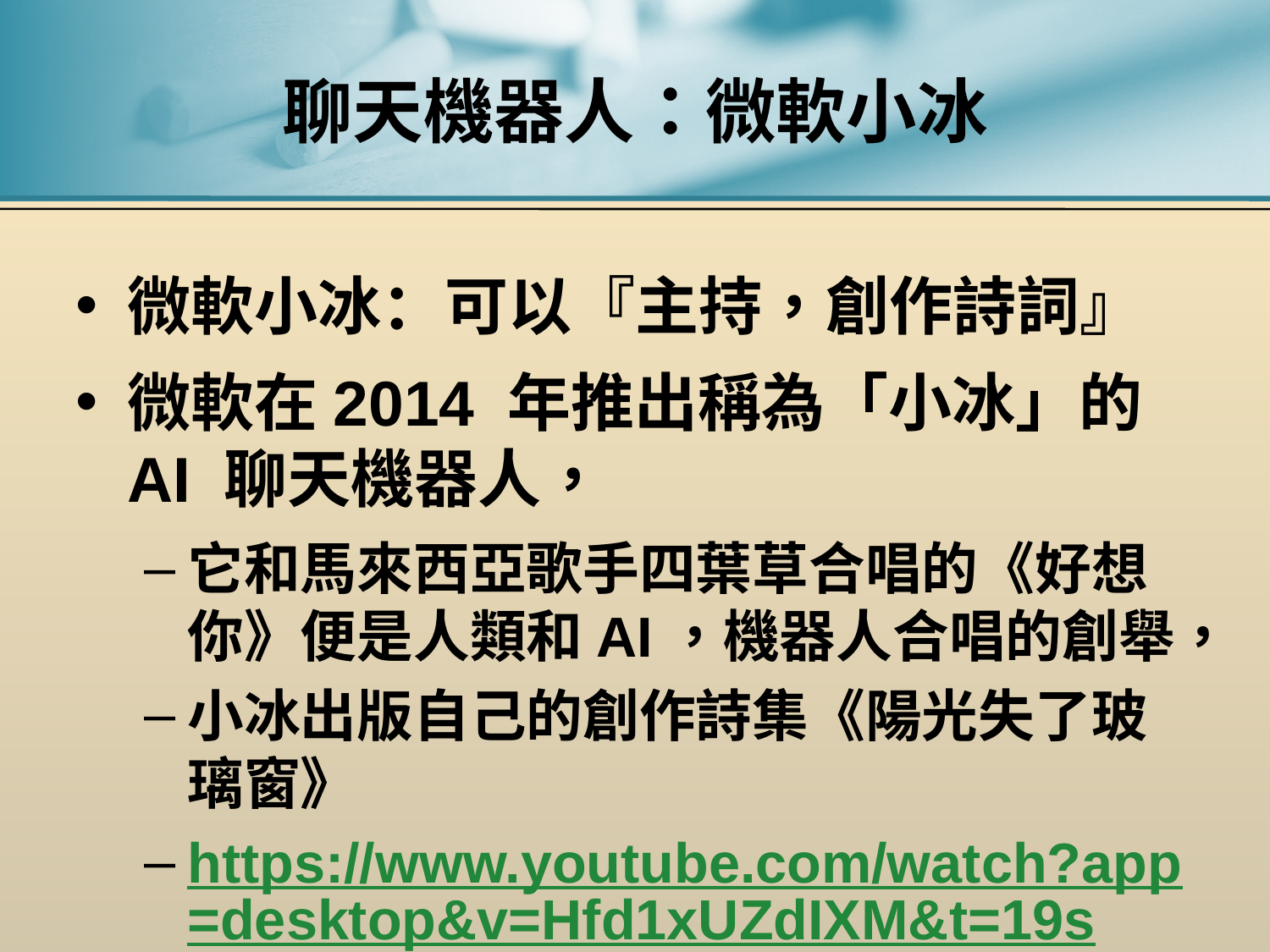

# 聊天機器人：微軟小冰
微軟小冰：可以『主持，創作詩詞』
微軟在2014 年推出稱為「小冰」的AI 聊天機器人，
它和馬來西亞歌手四葉草合唱的《好想你》便是人類和AI，機器人合唱的創舉，
小冰出版自己的創作詩集《陽光失了玻璃窗》
https://www.youtube.com/watch?app=desktop&v=Hfd1xUZdIXM&t=19s